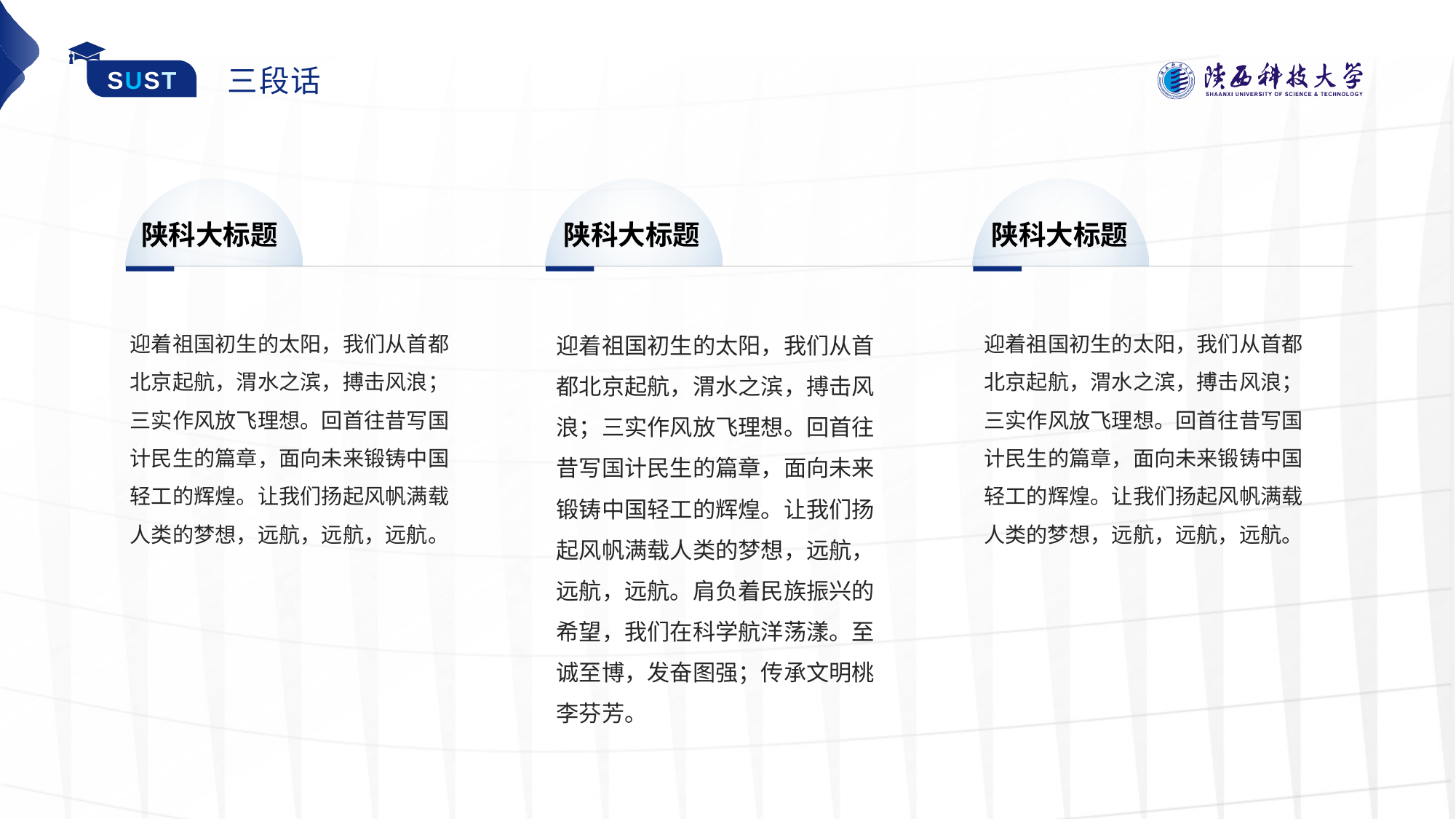

三段话

陕科大标题
陕科大标题
陕科大标题

迎着祖国初生的太阳，我们从首都北京起航，渭水之滨，搏击风浪；三实作风放飞理想。回首往昔写国计民生的篇章，面向未来锻铸中国轻工的辉煌。让我们扬起风帆满载人类的梦想，远航，远航，远航。
迎着祖国初生的太阳，我们从首都北京起航，渭水之滨，搏击风浪；三实作风放飞理想。回首往昔写国计民生的篇章，面向未来锻铸中国轻工的辉煌。让我们扬起风帆满载人类的梦想，远航，远航，远航。肩负着民族振兴的希望，我们在科学航洋荡漾。至诚至博，发奋图强；传承文明桃李芬芳。
迎着祖国初生的太阳，我们从首都北京起航，渭水之滨，搏击风浪；三实作风放飞理想。回首往昔写国计民生的篇章，面向未来锻铸中国轻工的辉煌。让我们扬起风帆满载人类的梦想，远航，远航，远航。